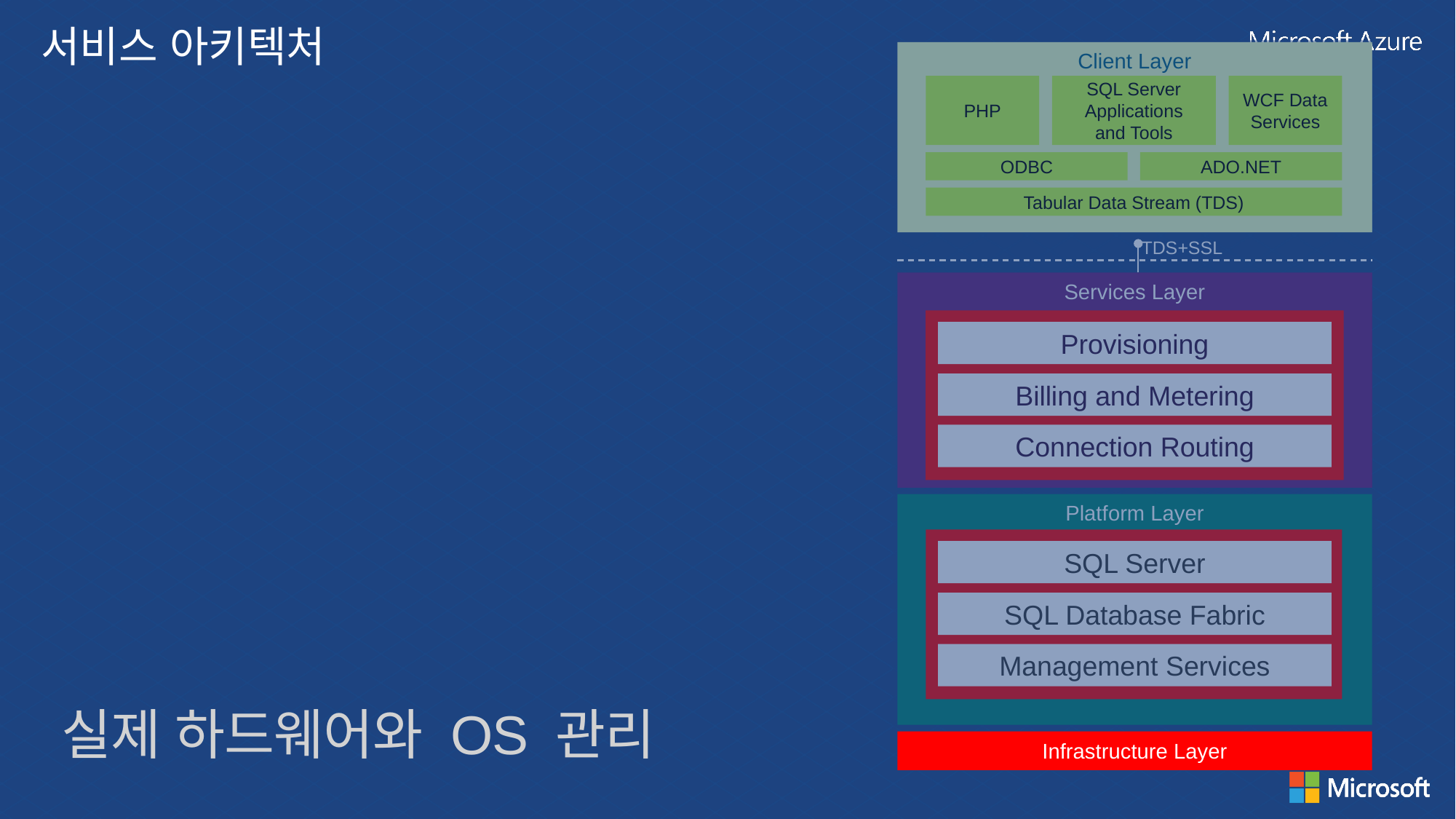

서비스 아키텍처

Client Layer
PHP
SQL Server
Applications
and Tools
WCF Data Services
ODBC
ADO.NET
Tabular Data Stream (TDS)
TDS+SSL
Services Layer

Provisioning
Billing and Metering
Connection Routing

Platform Layer

SQL Server
SQL Database Fabric
Management Services
실제 하드웨어와 OS 관리
Infrastructure Layer